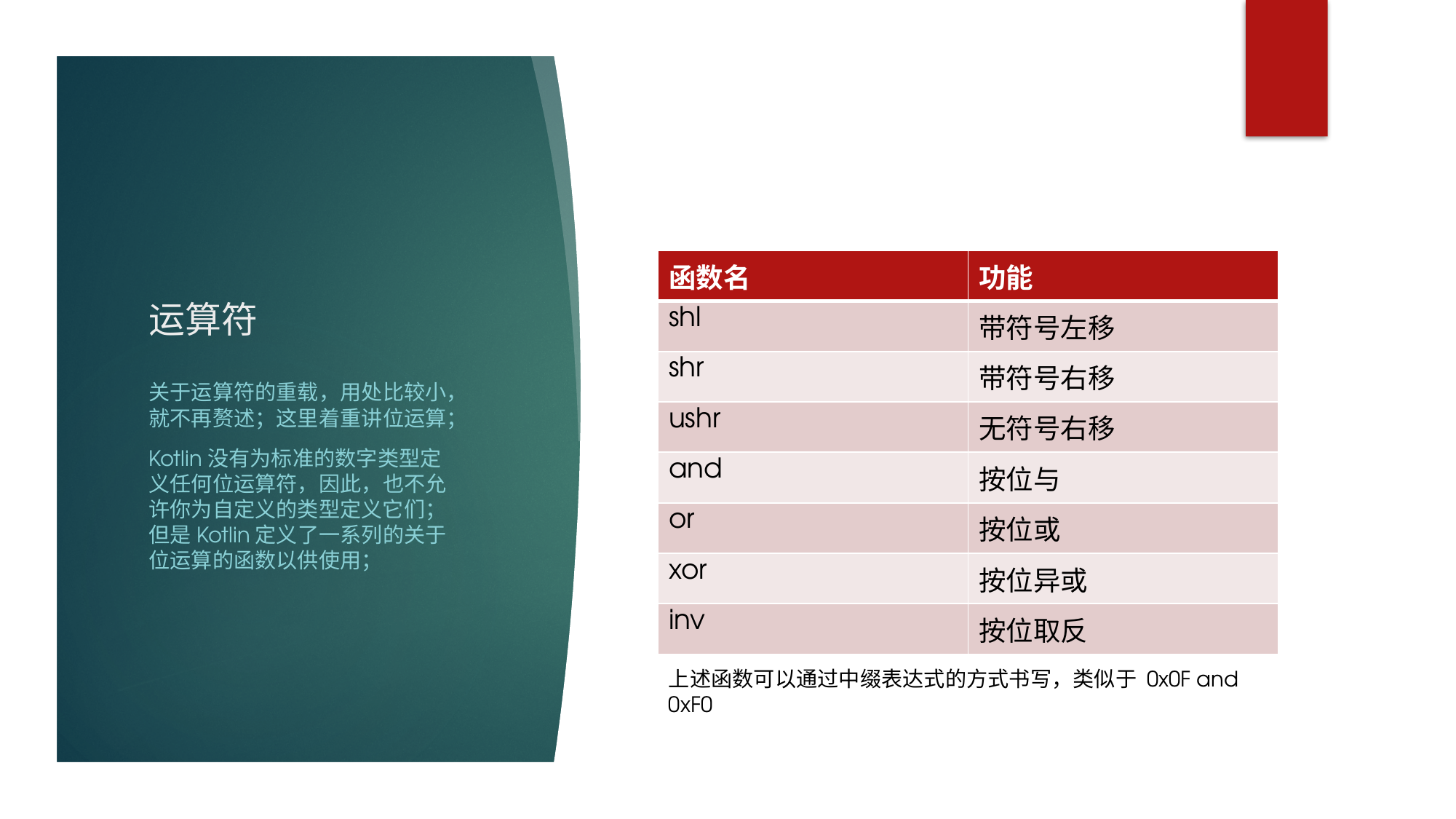

# 运算符
| 函数名 | 功能 |
| --- | --- |
| shl | 带符号左移 |
| shr | 带符号右移 |
| ushr | 无符号右移 |
| and | 按位与 |
| or | 按位或 |
| xor | 按位异或 |
| inv | 按位取反 |
关于运算符的重载，用处比较小，就不再赘述；这里着重讲位运算；
Kotlin没有为标准的数字类型定义任何位运算符，因此，也不允许你为自定义的类型定义它们；但是Kotlin定义了一系列的关于位运算的函数以供使用；
上述函数可以通过中缀表达式的方式书写，类似于 0x0F and 0xF0